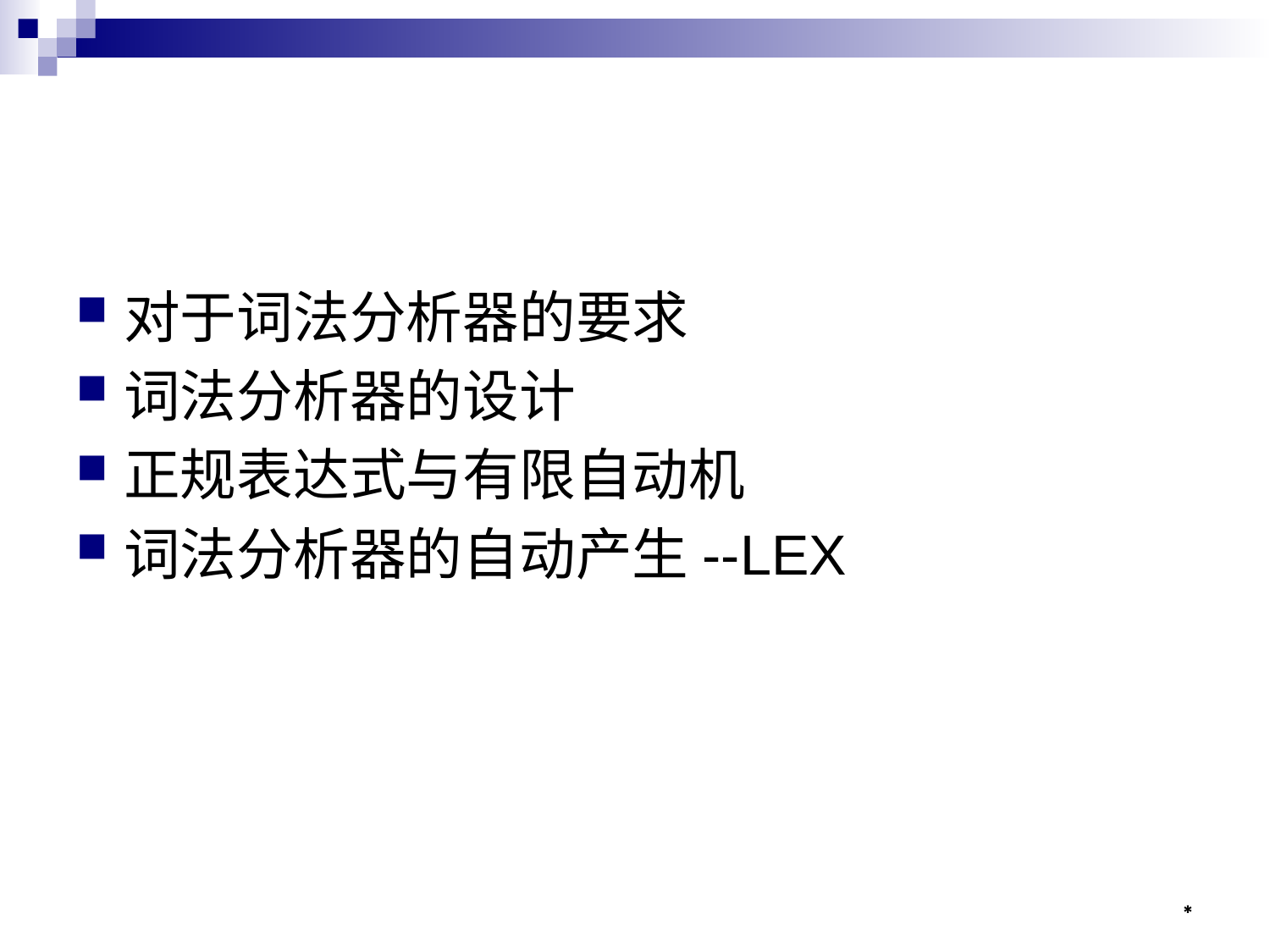

#
对于词法分析器的要求
词法分析器的设计
正规表达式与有限自动机
词法分析器的自动产生--LEX
*